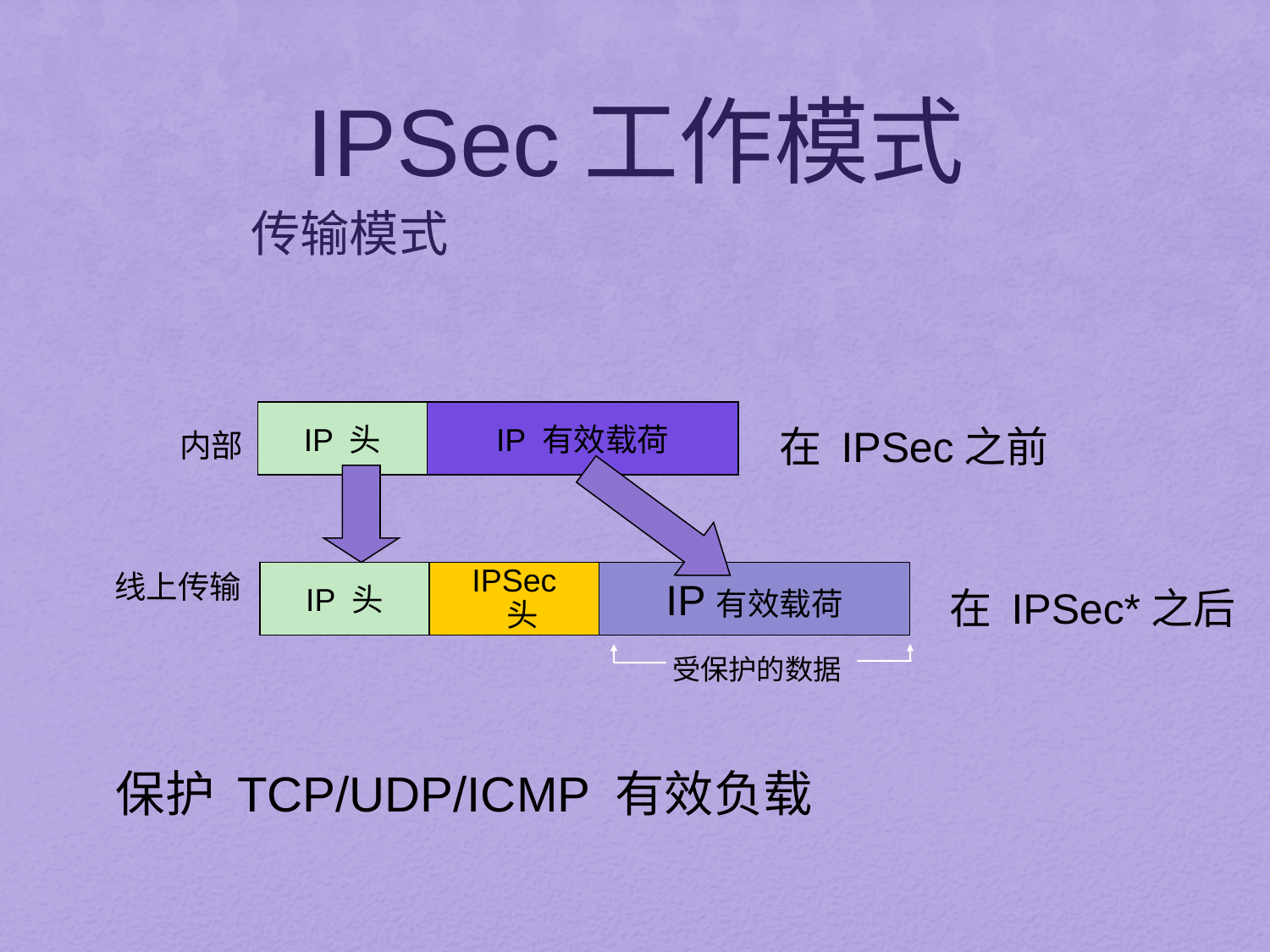

# IPSec工作模式
传输模式
IP 头
IP 有效载荷
内部
在 IPSec之前

线上传输
IP 头
IPSec
 头
IP有效载荷

受保护的数据

在 IPSec*之后
保护 TCP/UDP/ICMP 有效负载